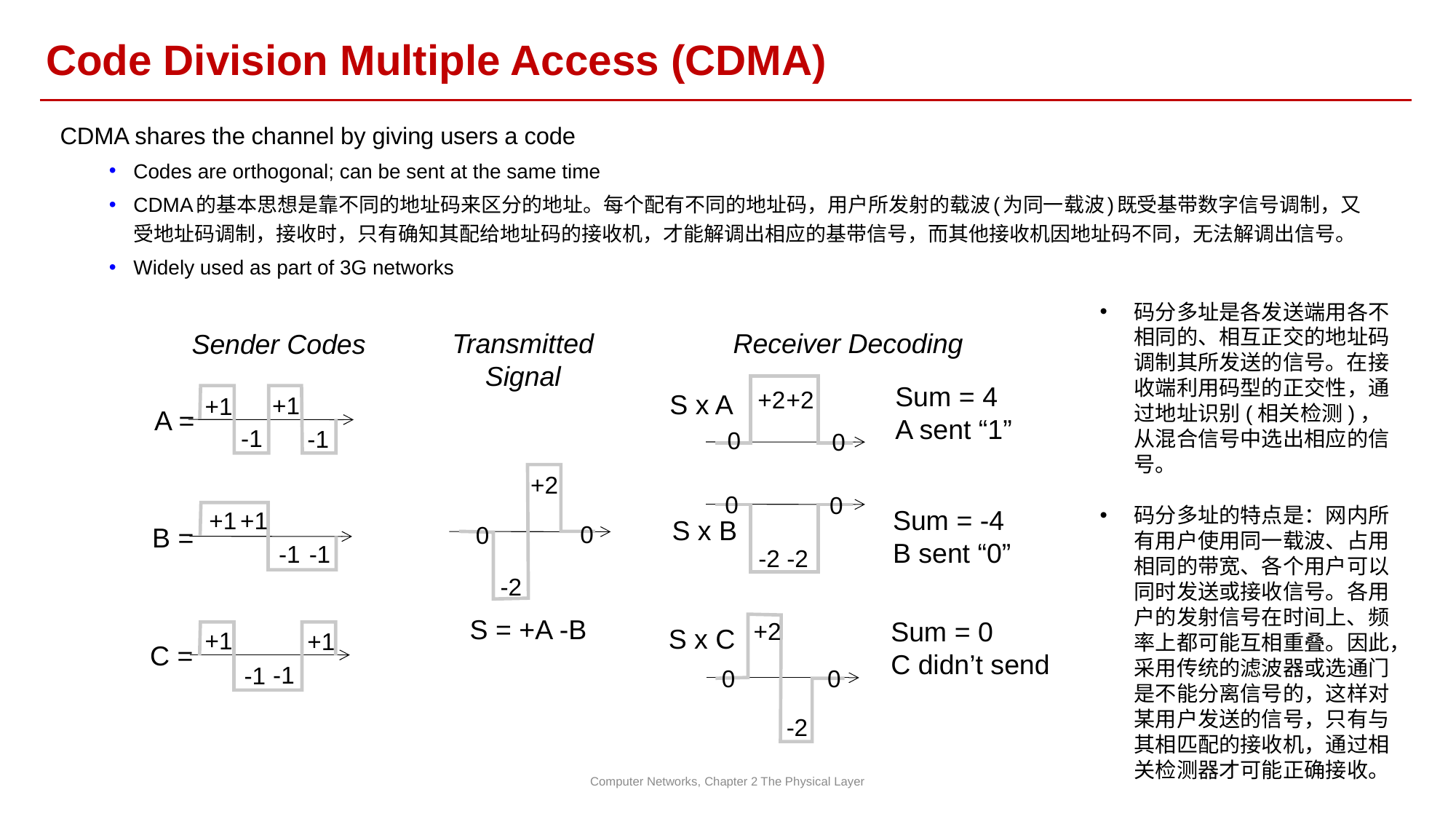

Code Division Multiple Access (CDMA)
CDMA shares the channel by giving users a code
Codes are orthogonal; can be sent at the same time
CDMA的基本思想是靠不同的地址码来区分的地址。每个配有不同的地址码，用户所发射的载波(为同一载波)既受基带数字信号调制，又受地址码调制，接收时，只有确知其配给地址码的接收机，才能解调出相应的基带信号，而其他接收机因地址码不同，无法解调出信号。
Widely used as part of 3G networks
码分多址是各发送端用各不相同的、相互正交的地址码调制其所发送的信号。在接收端利用码型的正交性，通过地址识别(相关检测)，从混合信号中选出相应的信号。

码分多址的特点是：网内所有用户使用同一载波、占用相同的带宽、各个用户可以同时发送或接收信号。各用户的发射信号在时间上、频率上都可能互相重叠。因此，采用传统的滤波器或选通门是不能分离信号的，这样对某用户发送的信号，只有与其相匹配的接收机，通过相关检测器才可能正确接收。
Receiver Decoding
Transmitted
Signal
Sender Codes
Sum = 4
A sent “1”

+2
+2
S x A
+1

+1
A =
-1
-1
0
0
+2

0
0
-2
S = +A -B
0
0
Sum = -4
B sent “0”
+1
+1

B =
-1
-1

-2
-2
S x B
Sum = 0
C didn’t send
+2

0
0
-2
S x C
+1
+1

C =
-1
-1
Computer Networks, Chapter 2 The Physical Layer